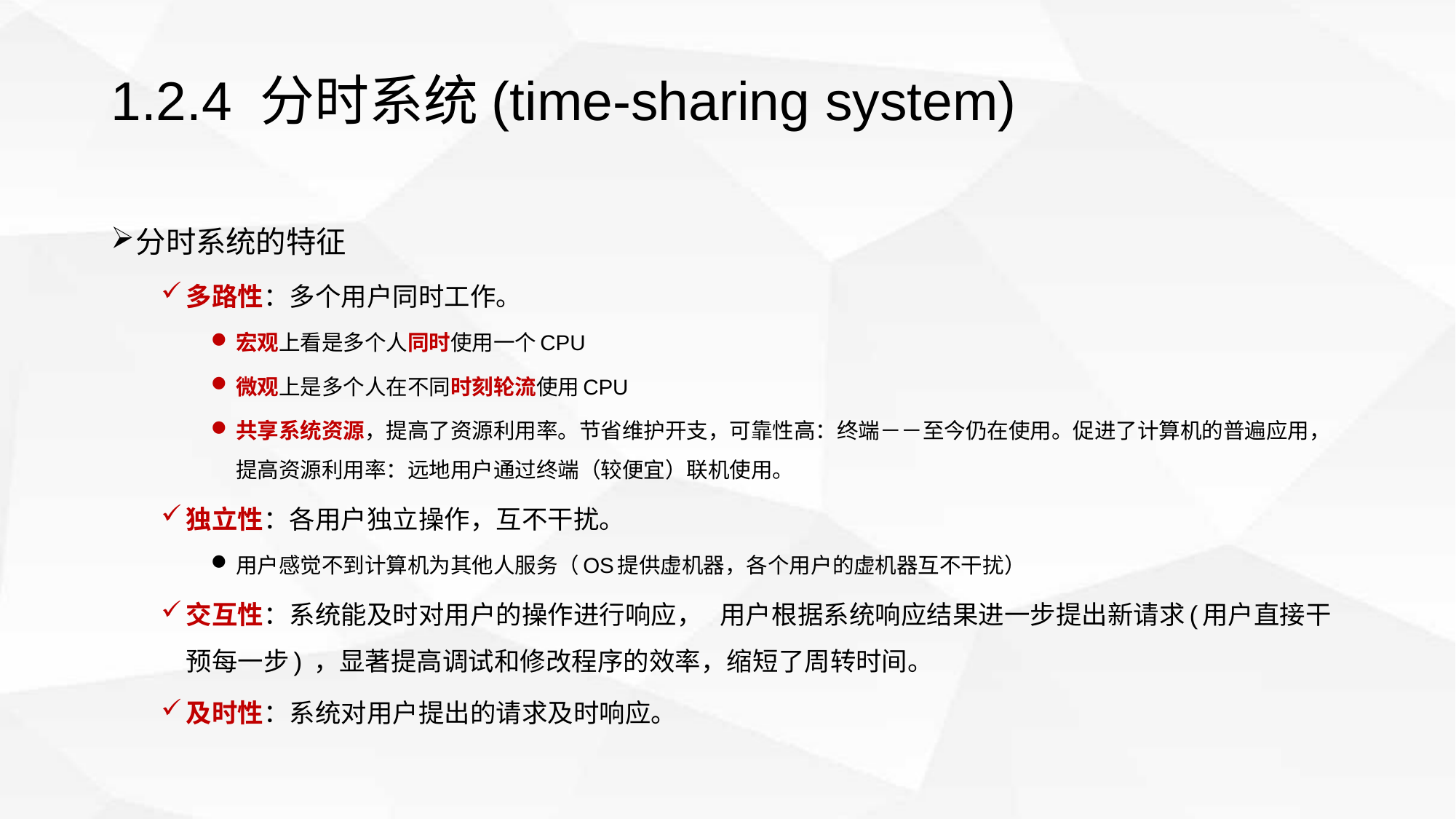

# 1.2.4 分时系统(time-sharing system)
分时系统的特征
多路性：多个用户同时工作。
宏观上看是多个人同时使用一个CPU
微观上是多个人在不同时刻轮流使用CPU
共享系统资源，提高了资源利用率。节省维护开支，可靠性高：终端－－至今仍在使用。促进了计算机的普遍应用，提高资源利用率：远地用户通过终端（较便宜）联机使用。
独立性：各用户独立操作，互不干扰。
用户感觉不到计算机为其他人服务（OS提供虚机器，各个用户的虚机器互不干扰）
交互性：系统能及时对用户的操作进行响应，   用户根据系统响应结果进一步提出新请求(用户直接干预每一步) ，显著提高调试和修改程序的效率，缩短了周转时间。
及时性：系统对用户提出的请求及时响应。